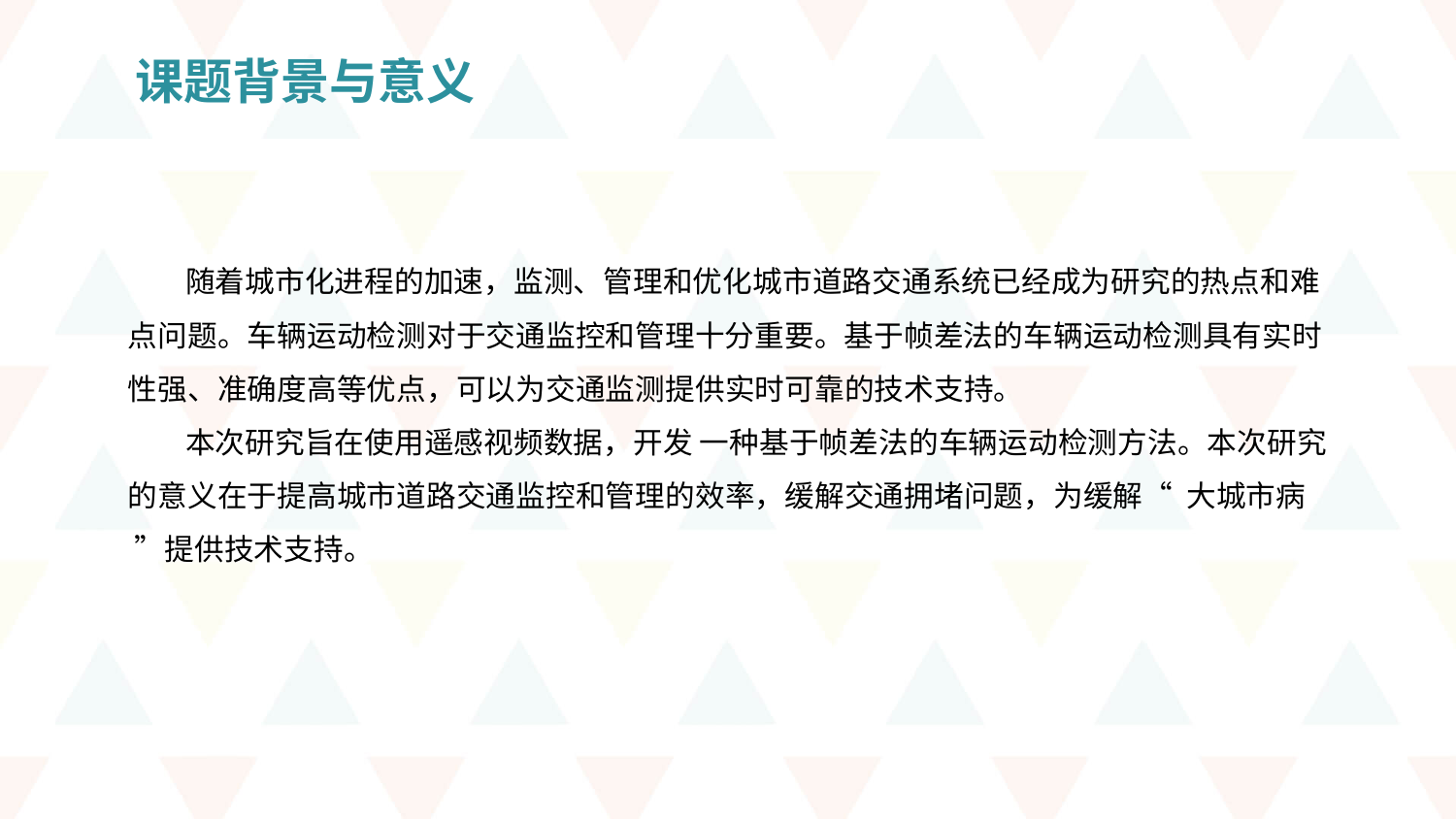

课题背景与意义
随着城市化进程的加速，监测、管理和优化城市道路交通系统已经成为研究的热点和难点问题。车辆运动检测对于交通监控和管理十分重要。基于帧差法的车辆运动检测具有实时性强、准确度高等优点，可以为交通监测提供实时可靠的技术支持。
本次研究旨在使用遥感视频数据，开发 一种基于帧差法的车辆运动检测方法。本次研究的意义在于提高城市道路交通监控和管理的效率，缓解交通拥堵问题，为缓解“  大城市病 ”提供技术支持。